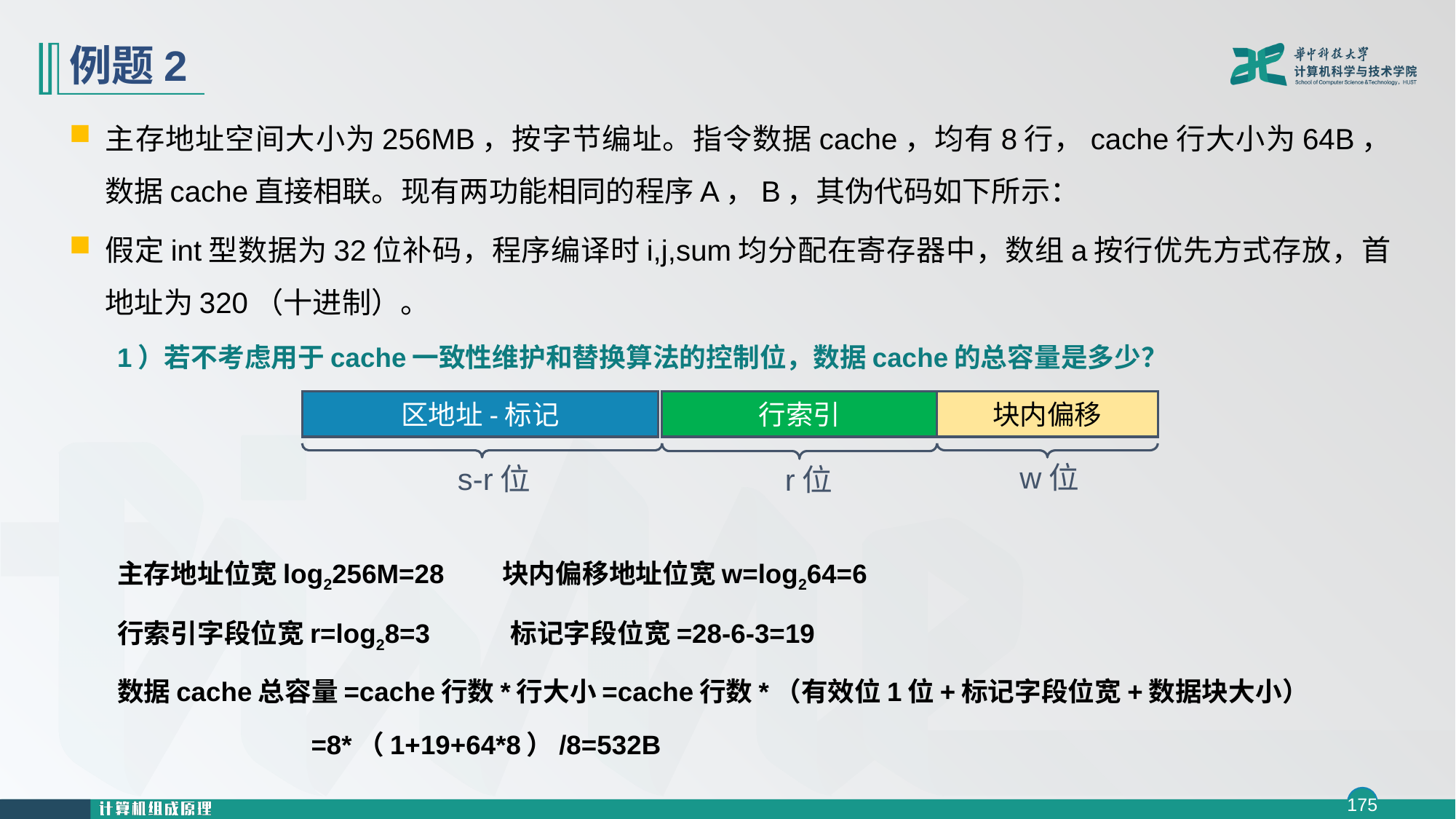

# 例题2
主存地址空间大小为256MB，按字节编址。指令数据cache，均有8行，cache行大小为64B，数据cache直接相联。现有两功能相同的程序A，B，其伪代码如下所示：
假定int型数据为32位补码，程序编译时i,j,sum均分配在寄存器中，数组a按行优先方式存放，首地址为320（十进制）。
1）若不考虑用于cache一致性维护和替换算法的控制位，数据cache的总容量是多少？

主存地址位宽log2256M=28       块内偏移地址位宽w=log264=6
行索引字段位宽r=log28=3          标记字段位宽=28-6-3=19
数据cache总容量=cache行数*行大小=cache行数*（有效位1位+标记字段位宽+数据块大小）
                          =8*（1+19+64*8）/8=532B

区地址-标记
行索引
块内偏移
w位
s-r位
r位